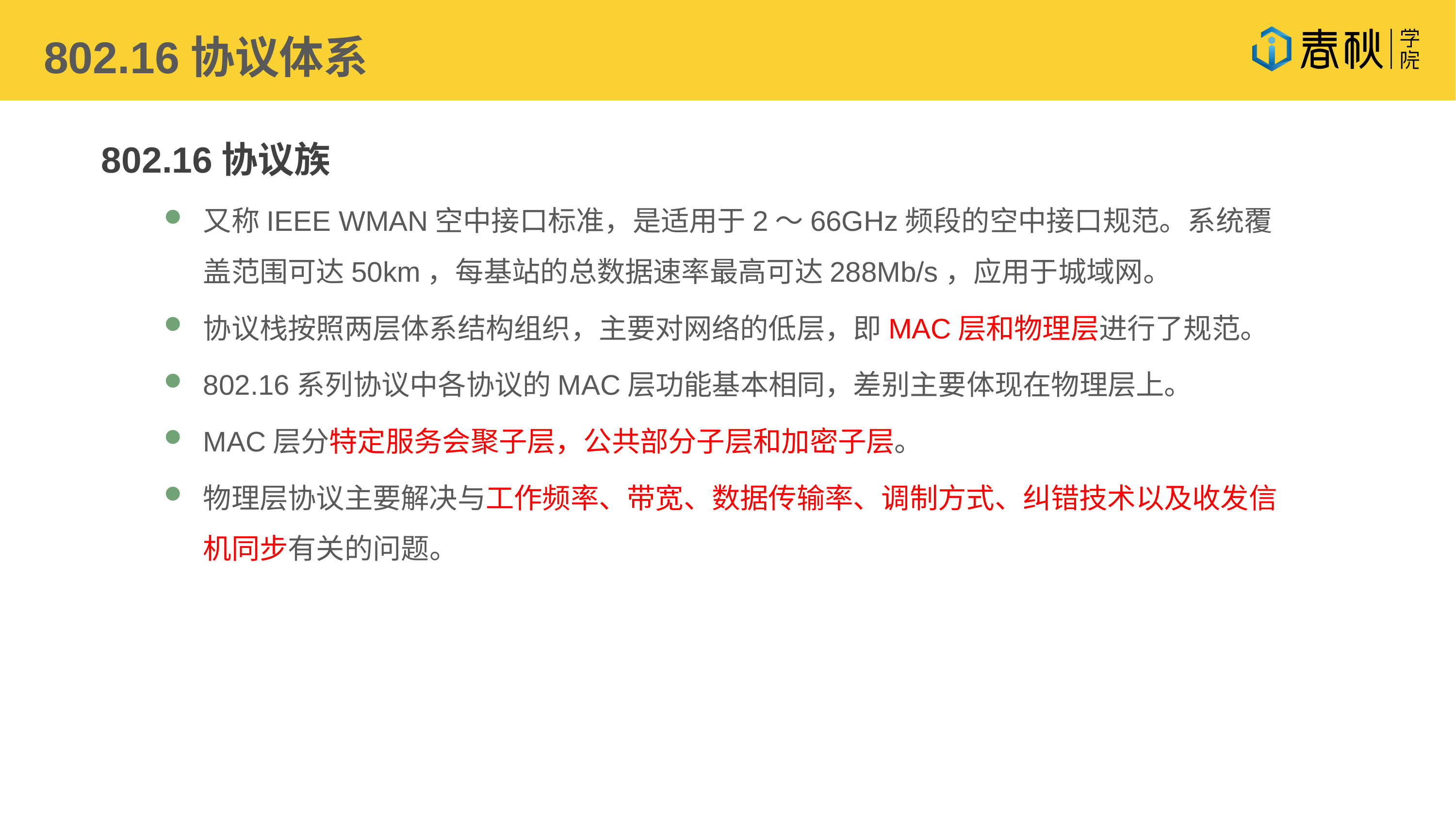

802.16协议体系
802.16协议族
又称IEEE WMAN空中接口标准，是适用于2～66GHz频段的空中接口规范。系统覆盖范围可达50km，每基站的总数据速率最高可达288Mb/s，应用于城域网。
协议栈按照两层体系结构组织，主要对网络的低层，即MAC层和物理层进行了规范。
802.16系列协议中各协议的MAC层功能基本相同，差别主要体现在物理层上。
MAC层分特定服务会聚子层，公共部分子层和加密子层。
物理层协议主要解决与工作频率、带宽、数据传输率、调制方式、纠错技术以及收发信机同步有关的问题。